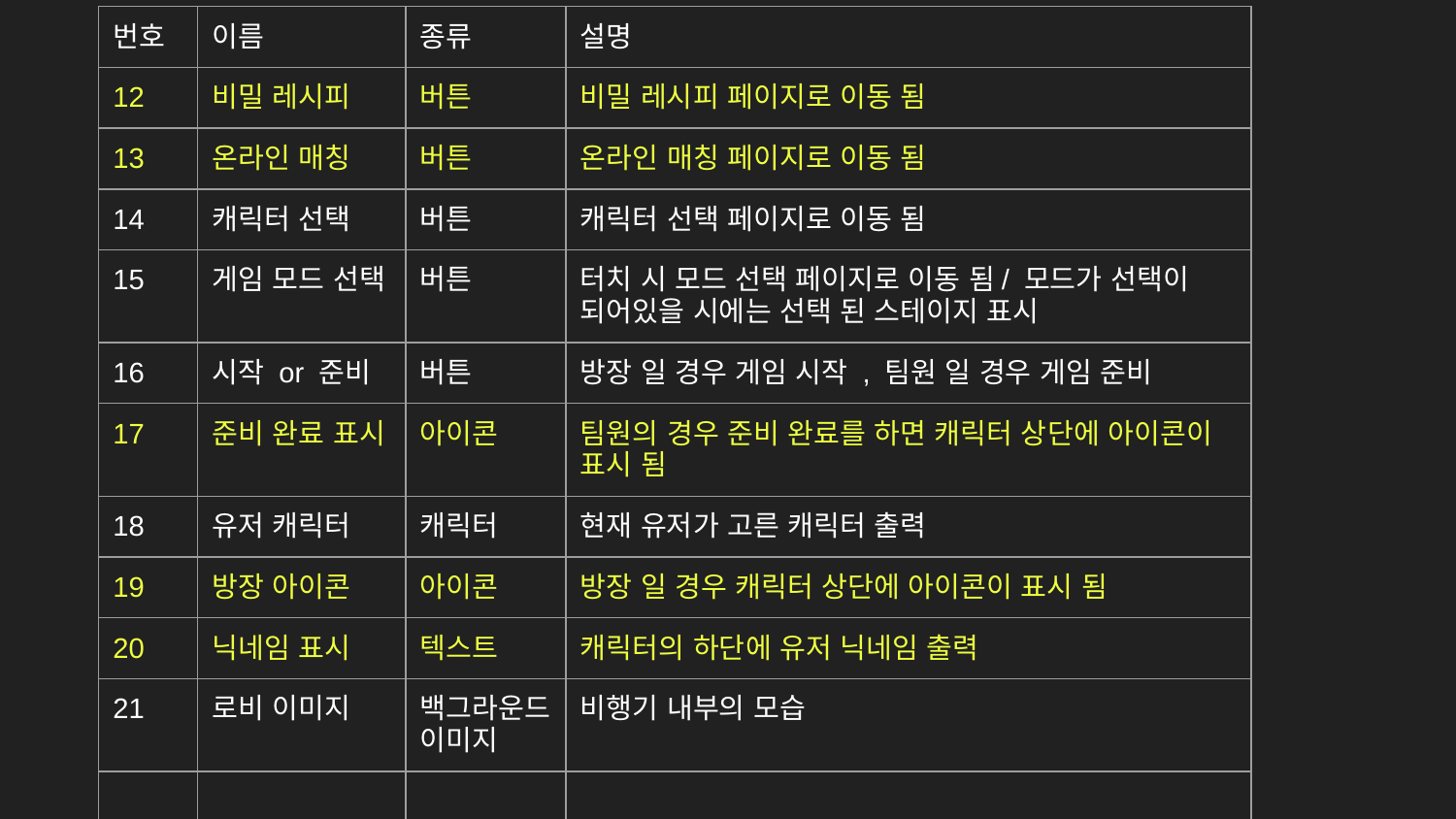

| 번호 | 이름 | 종류 | 설명 |
| --- | --- | --- | --- |
| 12 | 비밀 레시피 | 버튼 | 비밀 레시피 페이지로 이동 됨 |
| 13 | 온라인 매칭 | 버튼 | 온라인 매칭 페이지로 이동 됨 |
| 14 | 캐릭터 선택 | 버튼 | 캐릭터 선택 페이지로 이동 됨 |
| 15 | 게임 모드 선택 | 버튼 | 터치 시 모드 선택 페이지로 이동 됨/ 모드가 선택이 되어있을 시에는 선택 된 스테이지 표시 |
| 16 | 시작 or 준비 | 버튼 | 방장 일 경우 게임 시작 , 팀원 일 경우 게임 준비 |
| 17 | 준비 완료 표시 | 아이콘 | 팀원의 경우 준비 완료를 하면 캐릭터 상단에 아이콘이 표시 됨 |
| 18 | 유저 캐릭터 | 캐릭터 | 현재 유저가 고른 캐릭터 출력 |
| 19 | 방장 아이콘 | 아이콘 | 방장 일 경우 캐릭터 상단에 아이콘이 표시 됨 |
| 20 | 닉네임 표시 | 텍스트 | 캐릭터의 하단에 유저 닉네임 출력 |
| 21 | 로비 이미지 | 백그라운드 이미지 | 비행기 내부의 모습 |
|  |  |  |  |